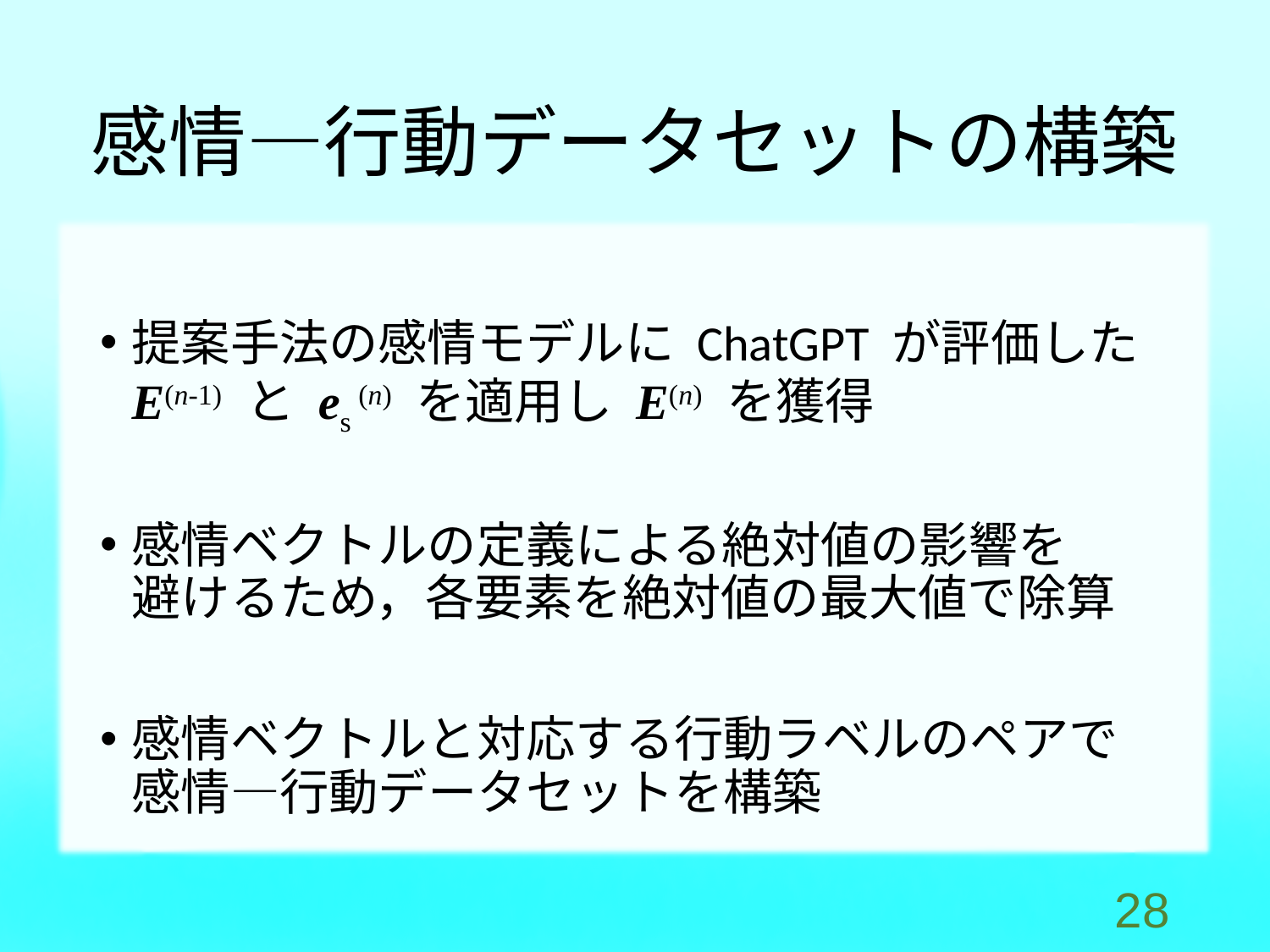

# 感情―行動データセットの構築
提案手法の感情モデルに ChatGPT が評価した E(n-1) と es (n) を適用し E(n) を獲得

感情ベクトルの定義による絶対値の影響を
避けるため，各要素を絶対値の最大値で除算

感情ベクトルと対応する行動ラベルのペアで
感情―行動データセットを構築
28